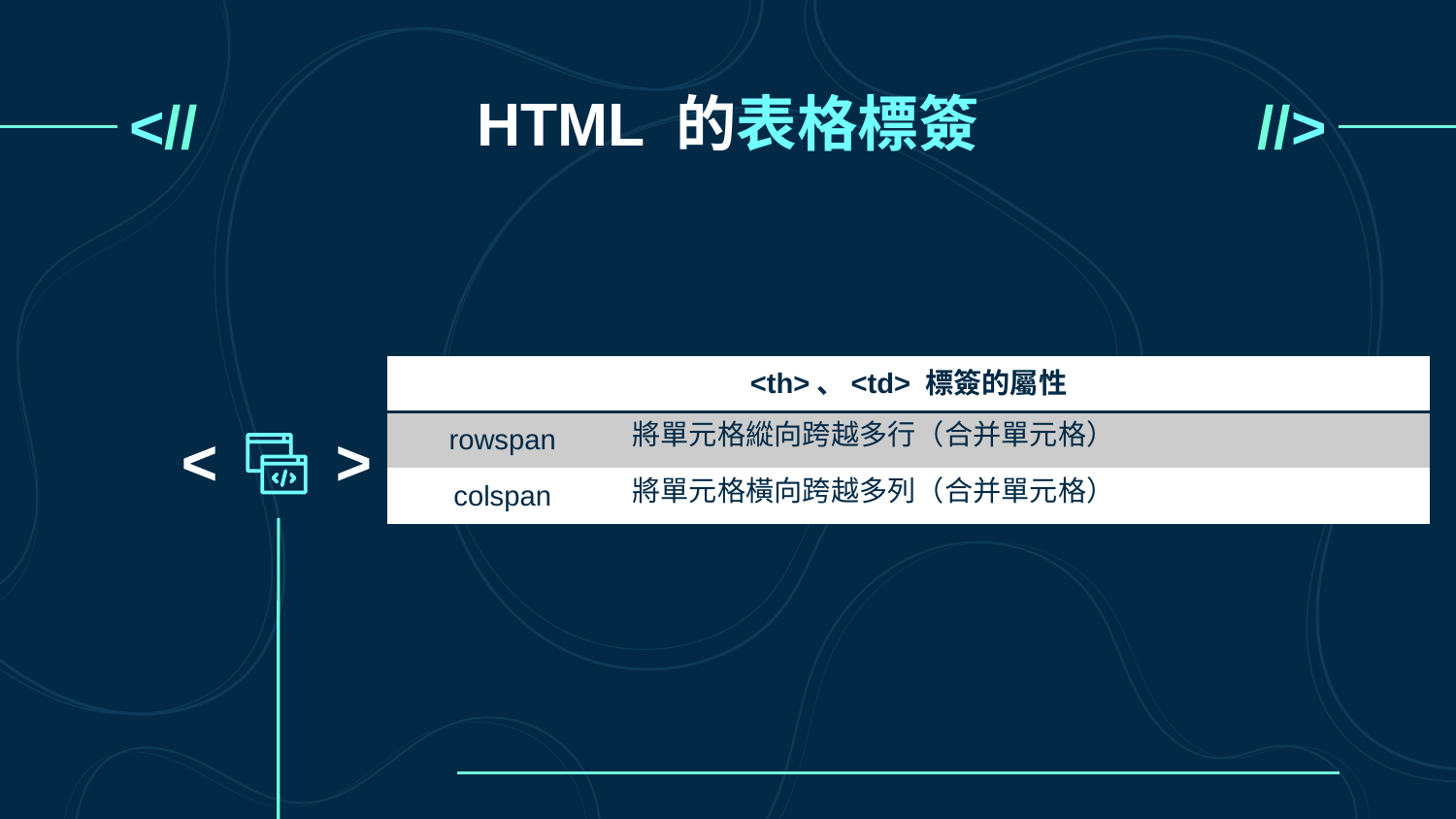

# HTML 的表格標簽
<//
//>
| <th>、<td> 標簽的屬性 |  |
| --- | --- |
| rowspan | 將單元格縱向跨越多行（合并單元格） |
| colspan | 將單元格橫向跨越多列（合并單元格） |

<
<